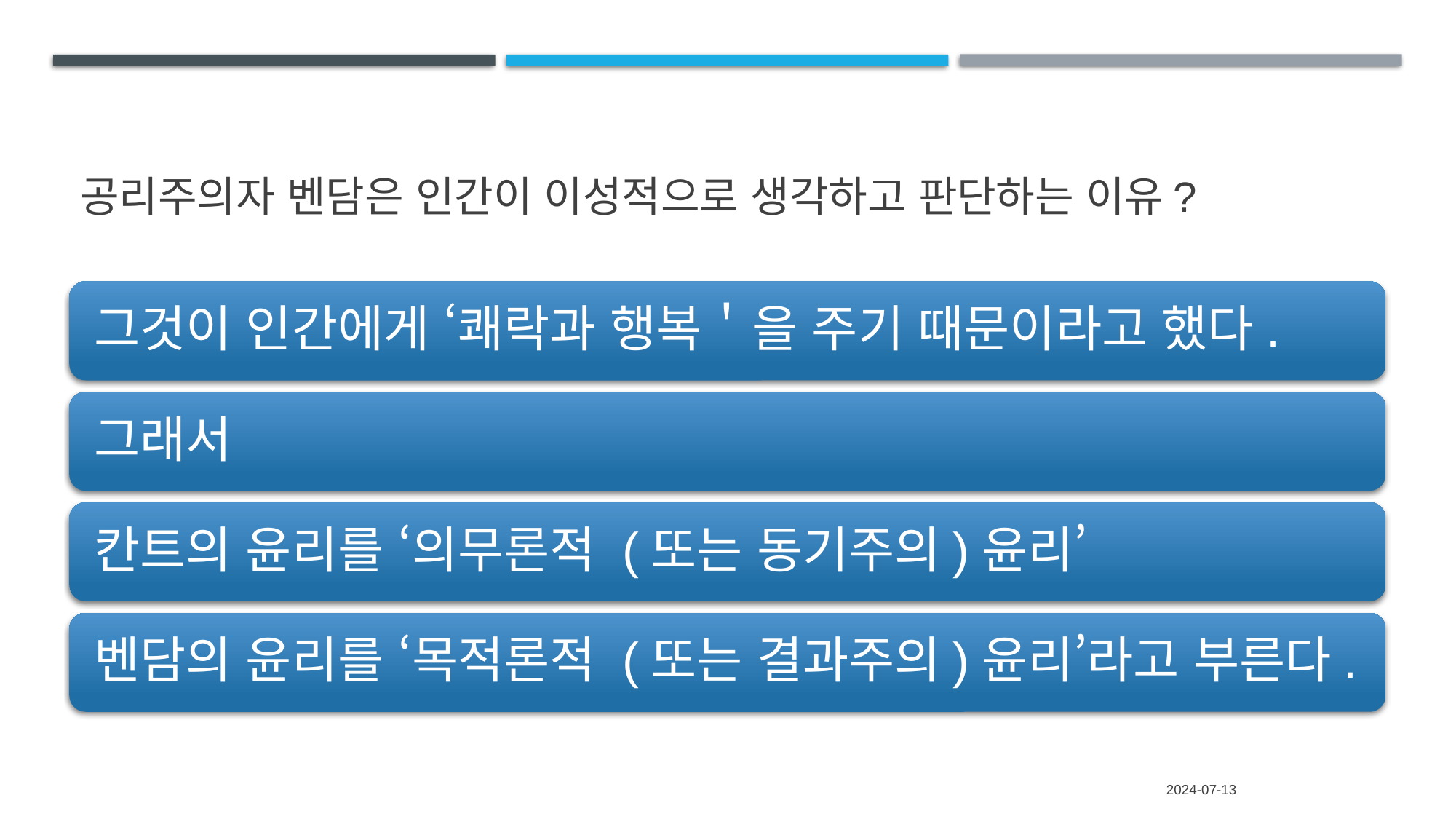

# 공리주의자 벤담은 인간이 이성적으로 생각하고 판단하는 이유?
그것이 인간에게 ‘쾌락과 행복＇을 주기 때문이라고 했다.
그래서
칸트의 윤리를 ‘의무론적 (또는 동기주의)윤리’
벤담의 윤리를 ‘목적론적 (또는 결과주의)윤리’라고 부른다.
2024-07-13